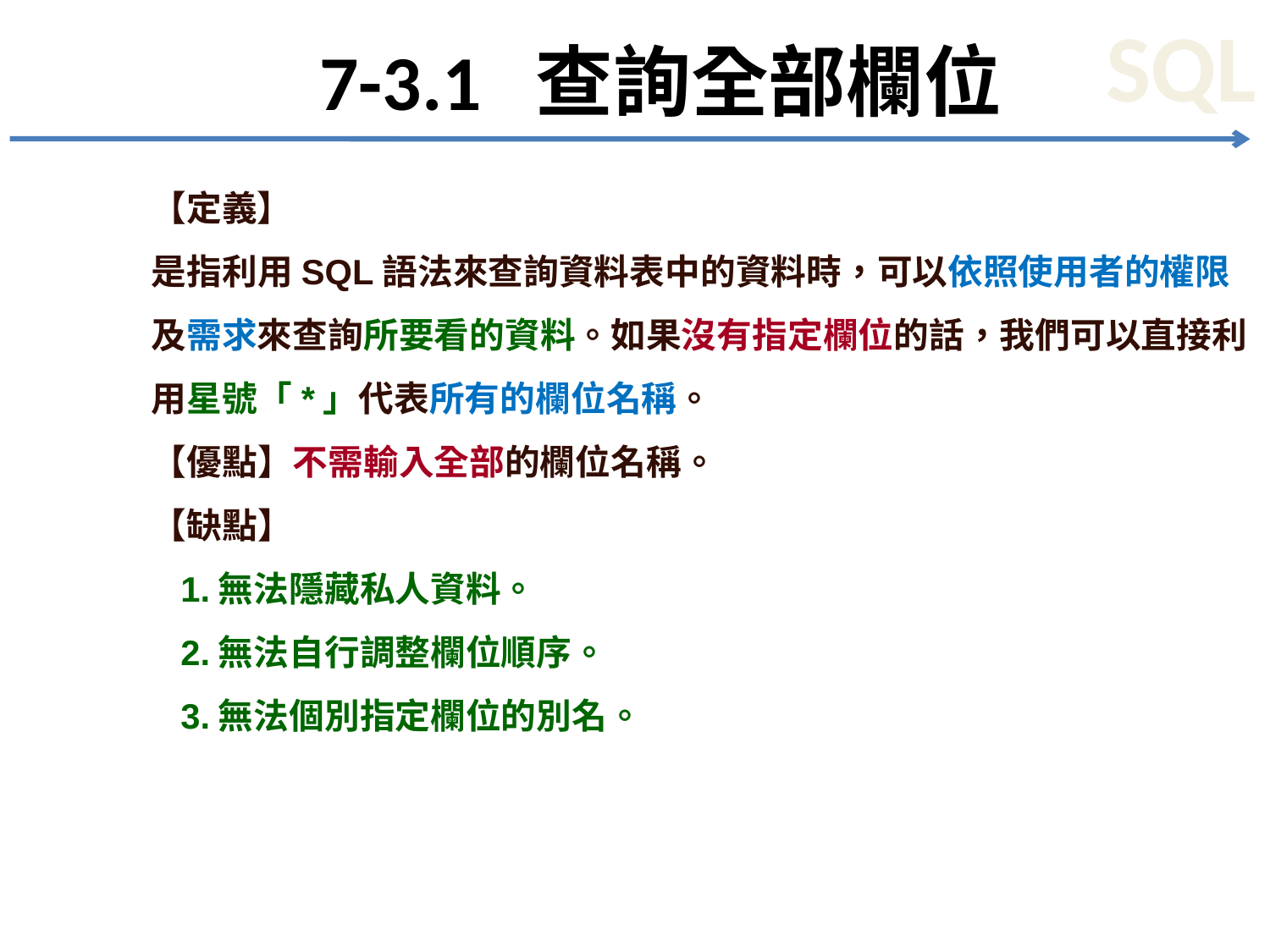

# 7-3.1  查詢全部欄位
【定義】
是指利用SQL語法來查詢資料表中的資料時，可以依照使用者的權限及需求來查詢所要看的資料。如果沒有指定欄位的話，我們可以直接利用星號「*」代表所有的欄位名稱。
【優點】不需輸入全部的欄位名稱。
【缺點】
   1.無法隱藏私人資料。
   2.無法自行調整欄位順序。
   3.無法個別指定欄位的別名。